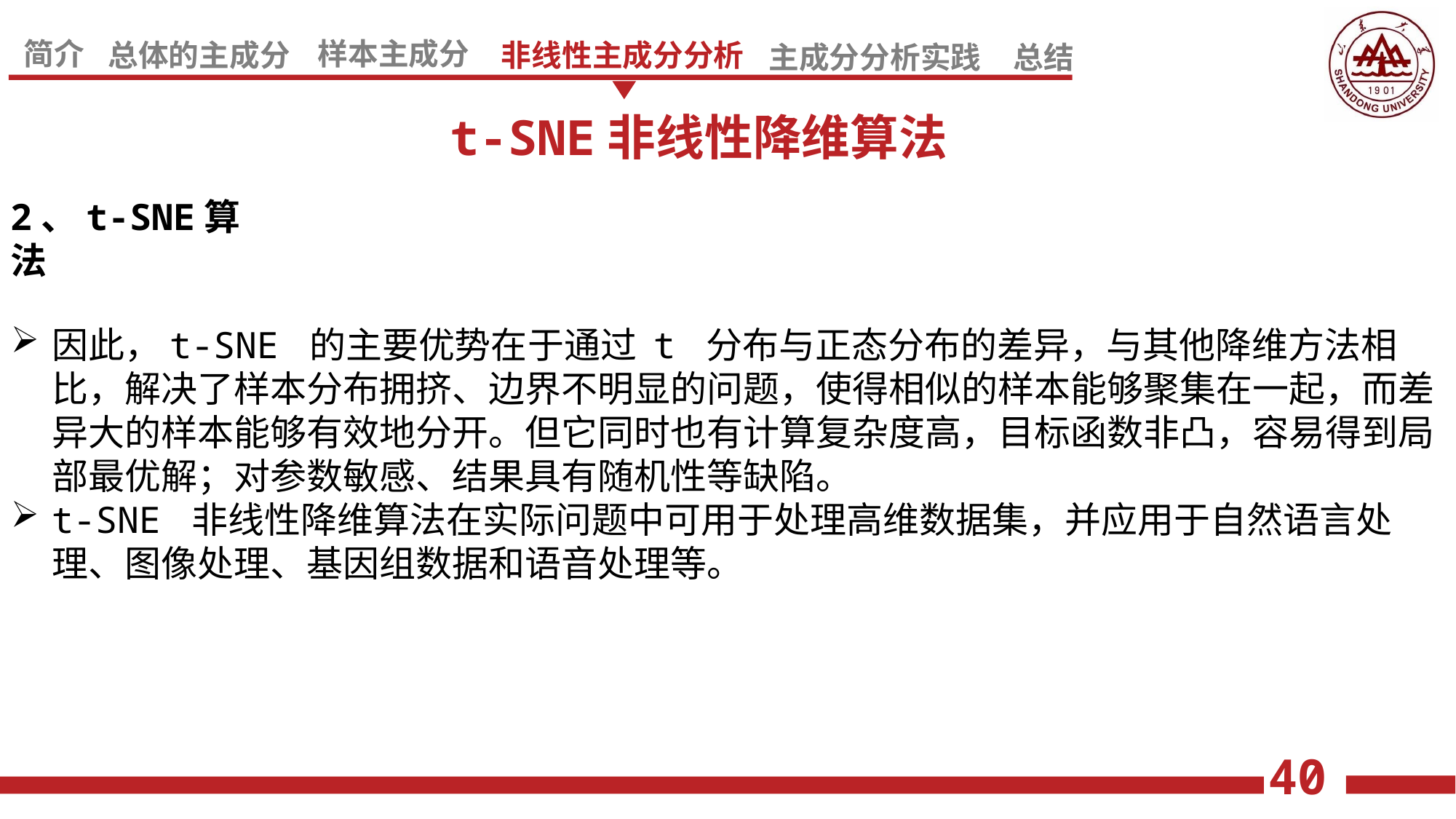

t-SNE非线性降维算法
2、t-SNE算法
因此，t-SNE 的主要优势在于通过 t 分布与正态分布的差异，与其他降维方法相比，解决了样本分布拥挤、边界不明显的问题，使得相似的样本能够聚集在一起，而差异大的样本能够有效地分开。但它同时也有计算复杂度高，目标函数非凸，容易得到局部最优解；对参数敏感、结果具有随机性等缺陷。
t-SNE 非线性降维算法在实际问题中可用于处理高维数据集，并应用于自然语言处理、图像处理、基因组数据和语音处理等。